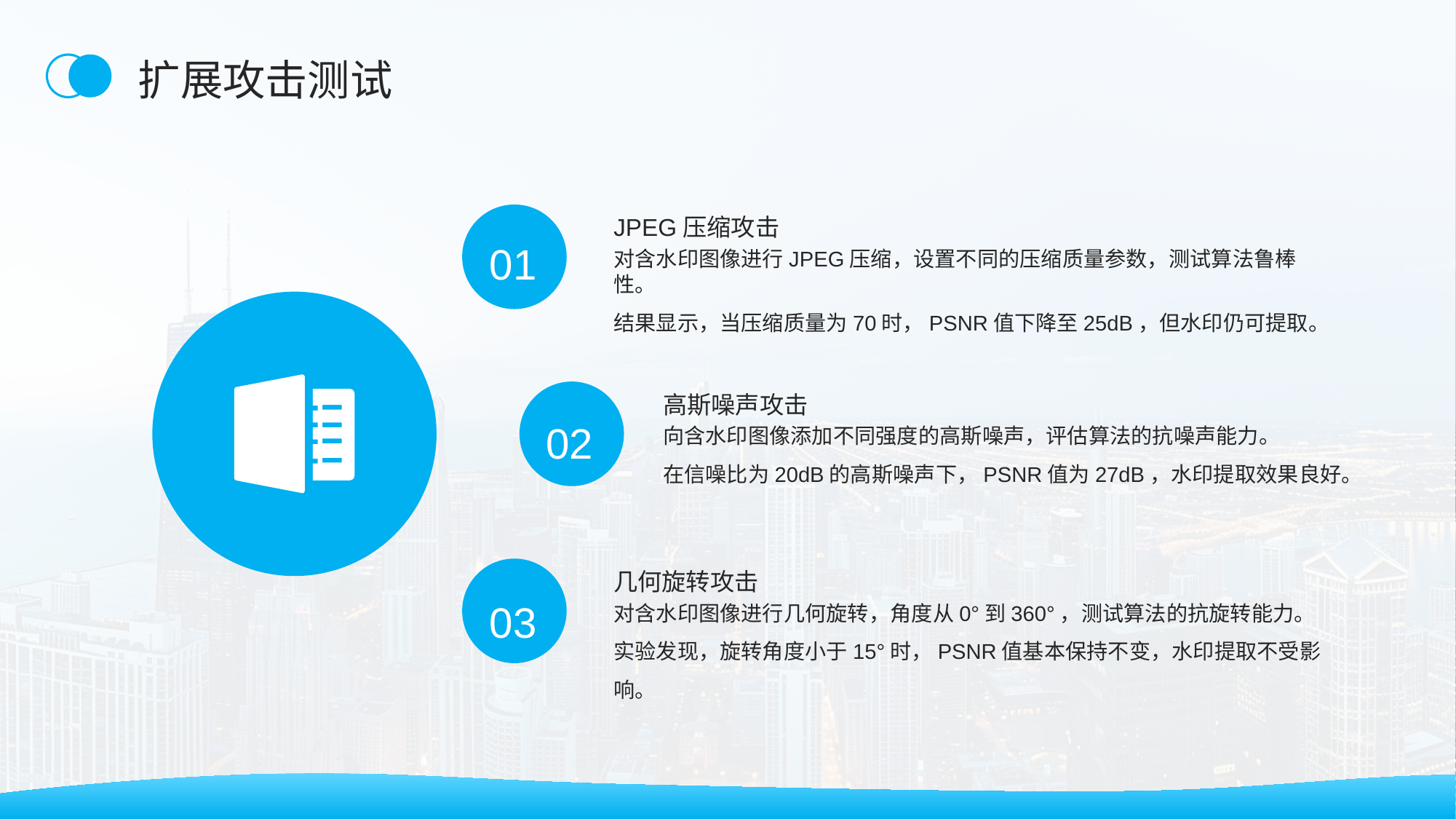

扩展攻击测试

JPEG压缩攻击

01
对含水印图像进行JPEG压缩，设置不同的压缩质量参数，测试算法鲁棒性。
结果显示，当压缩质量为70时，PSNR值下降至25dB，但水印仍可提取。

高斯噪声攻击
02
向含水印图像添加不同强度的高斯噪声，评估算法的抗噪声能力。
在信噪比为20dB的高斯噪声下，PSNR值为27dB，水印提取效果良好。

几何旋转攻击
03
对含水印图像进行几何旋转，角度从0°到360°，测试算法的抗旋转能力。
实验发现，旋转角度小于15°时，PSNR值基本保持不变，水印提取不受影响。